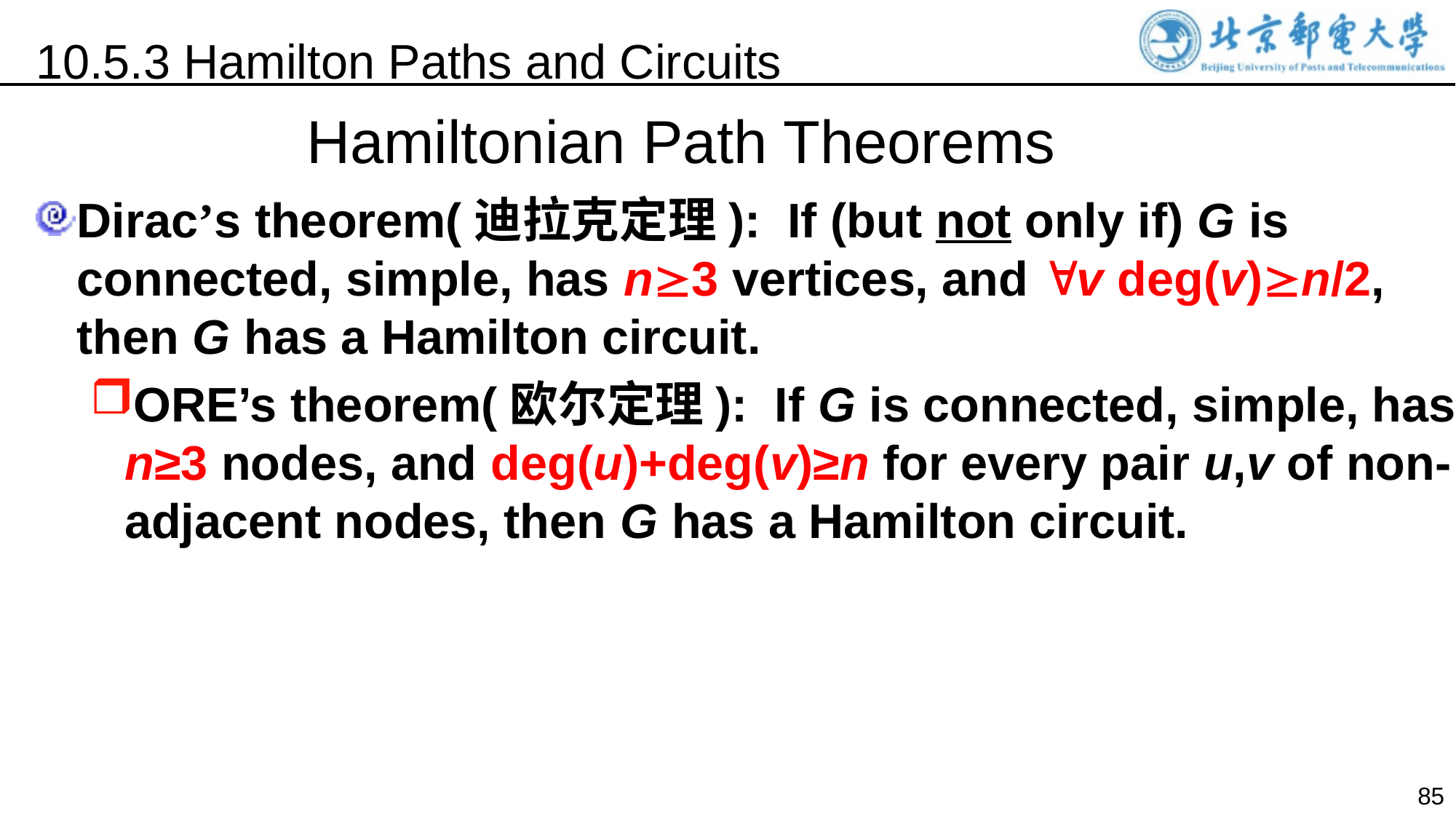

10.5.3 Hamilton Paths and Circuits
Hamiltonian Path Theorems
Dirac’s theorem(迪拉克定理):  If (but not only if) G is connected, simple, has n≥3 vertices, and ∀v deg(v)≥n/2, then G has a Hamilton circuit.
ORE’s theorem(欧尔定理):  If G is connected, simple, has n≥3 nodes, and deg(u)+deg(v)≥n for every pair u,v of non-adjacent nodes, then G has a Hamilton circuit.